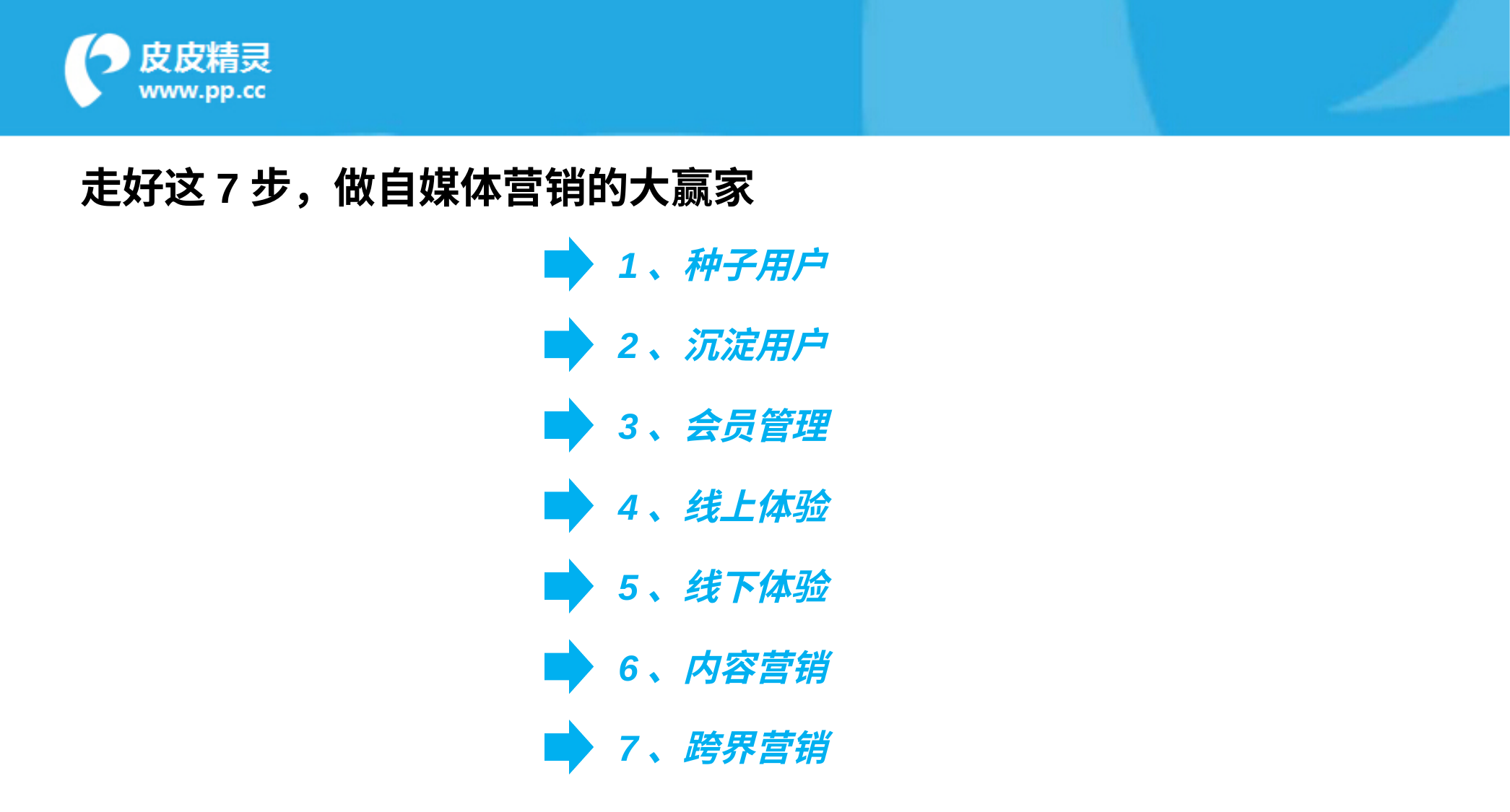

走好这7步，做自媒体营销的大赢家

1、种子用户

2、沉淀用户

3、会员管理

4、线上体验

5、线下体验

6、内容营销

7、跨界营销